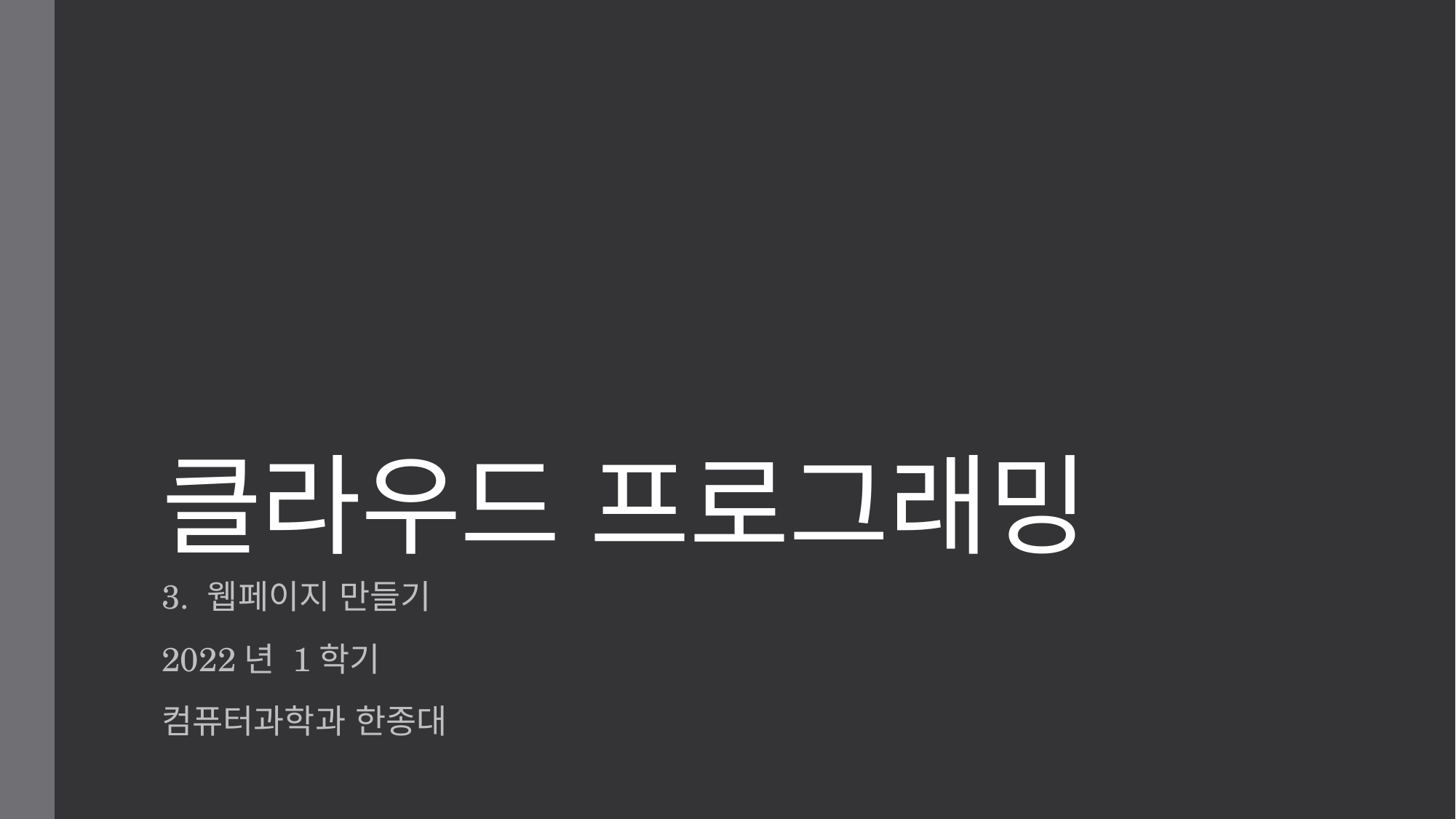

# 클라우드 프로그래밍
3. 웹페이지 만들기
2022년 1학기
컴퓨터과학과 한종대